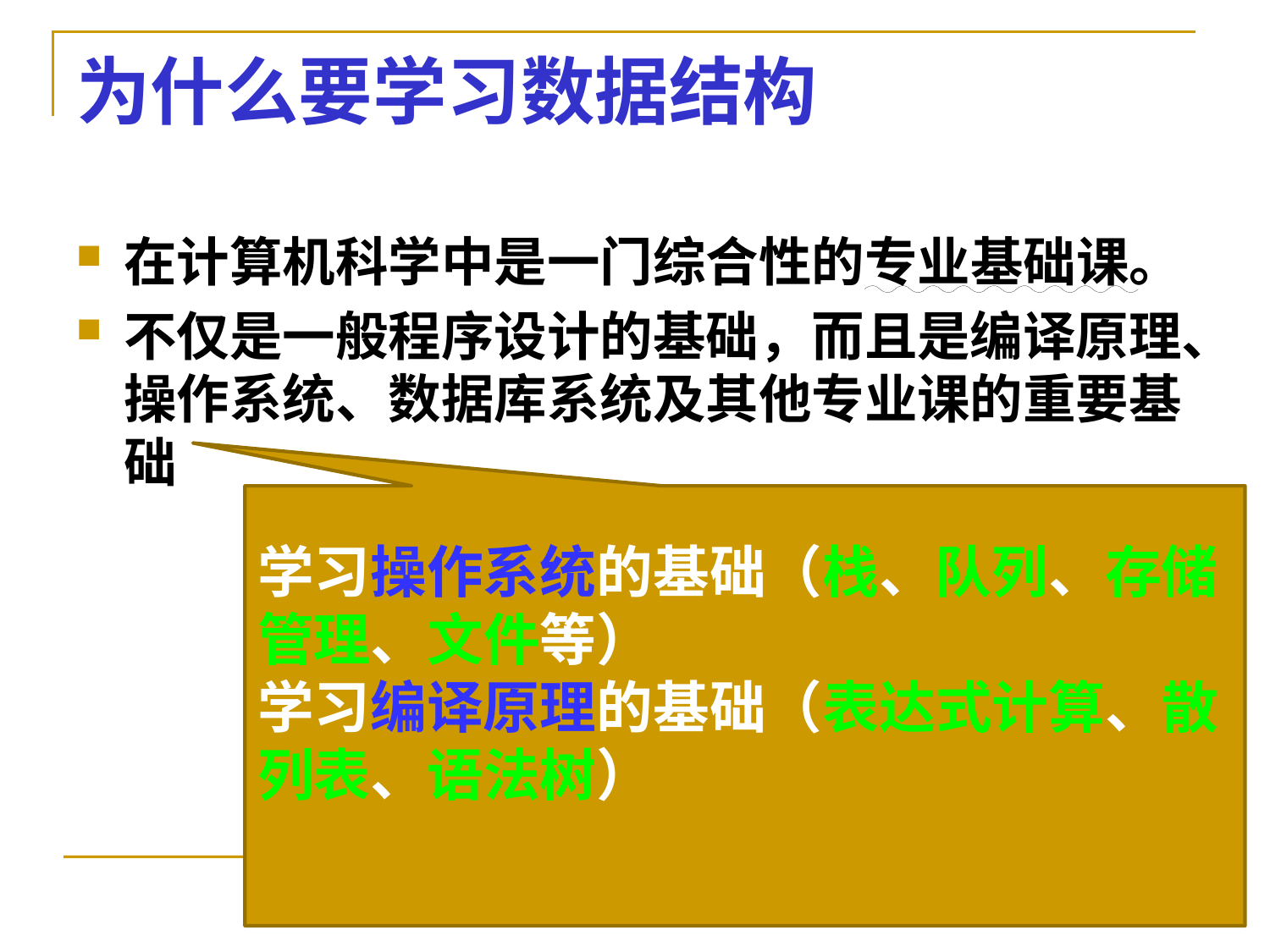

# 为什么要学习数据结构
在计算机科学中是一门综合性的专业基础课。
不仅是一般程序设计的基础，而且是编译原理、操作系统、数据库系统及其他专业课的重要基础
学习操作系统的基础（栈、队列、存储管理、文件等）
学习编译原理的基础（表达式计算、散列表、语法树）